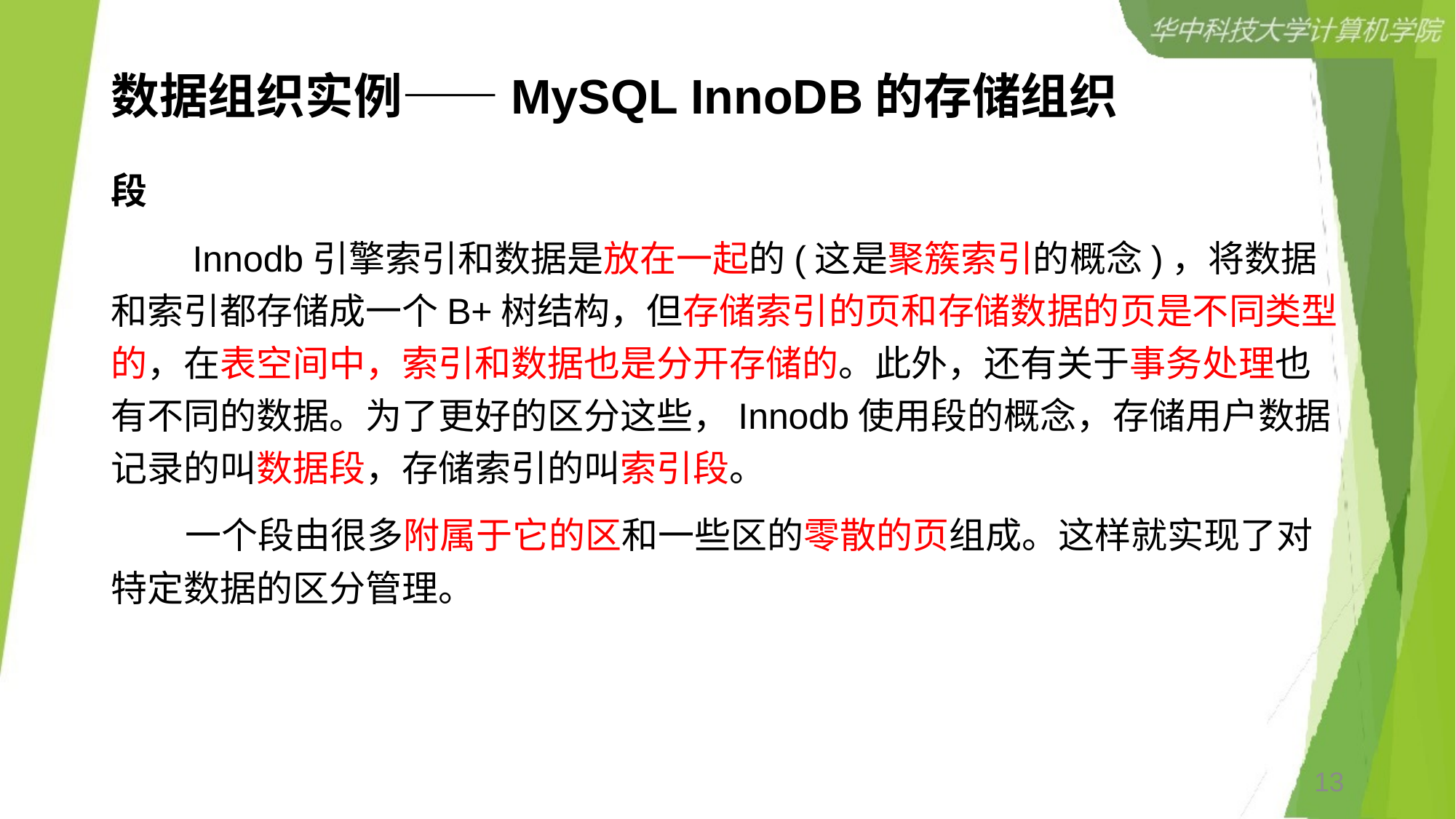

# 数据组织实例——MySQL InnoDB的存储组织
段
        Innodb引擎索引和数据是放在一起的(这是聚簇索引的概念)，将数据和索引都存储成一个B+树结构，但存储索引的页和存储数据的页是不同类型的，在表空间中，索引和数据也是分开存储的。此外，还有关于事务处理也有不同的数据。为了更好的区分这些，Innodb使用段的概念，存储用户数据记录的叫数据段，存储索引的叫索引段。
        一个段由很多附属于它的区和一些区的零散的页组成。这样就实现了对特定数据的区分管理。
13